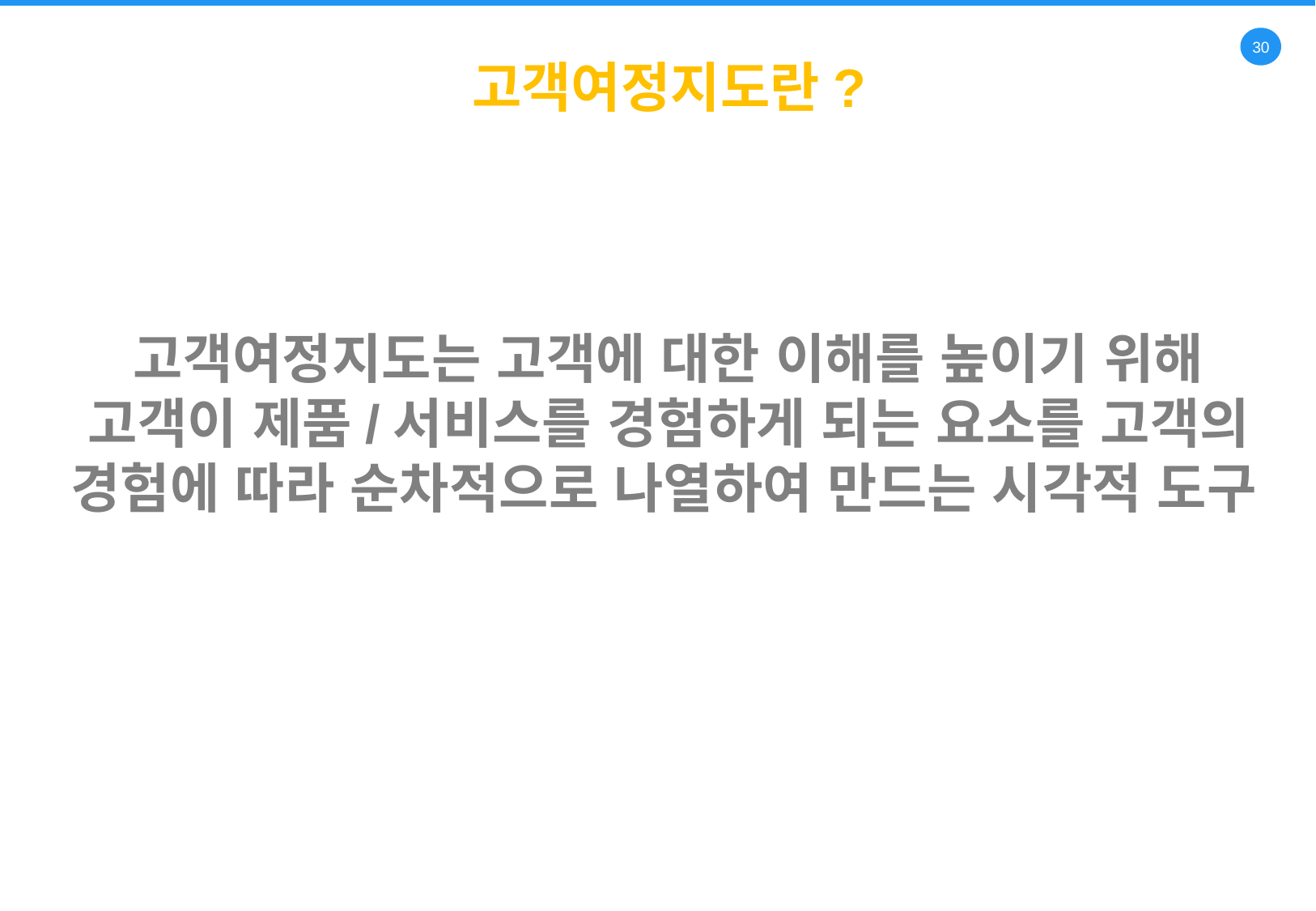

고객여정지도란?
고객여정지도는 고객에 대한 이해를 높이기 위해
고객이 제품/서비스를 경험하게 되는 요소를 고객의 경험에 따라 순차적으로 나열하여 만드는 시각적 도구